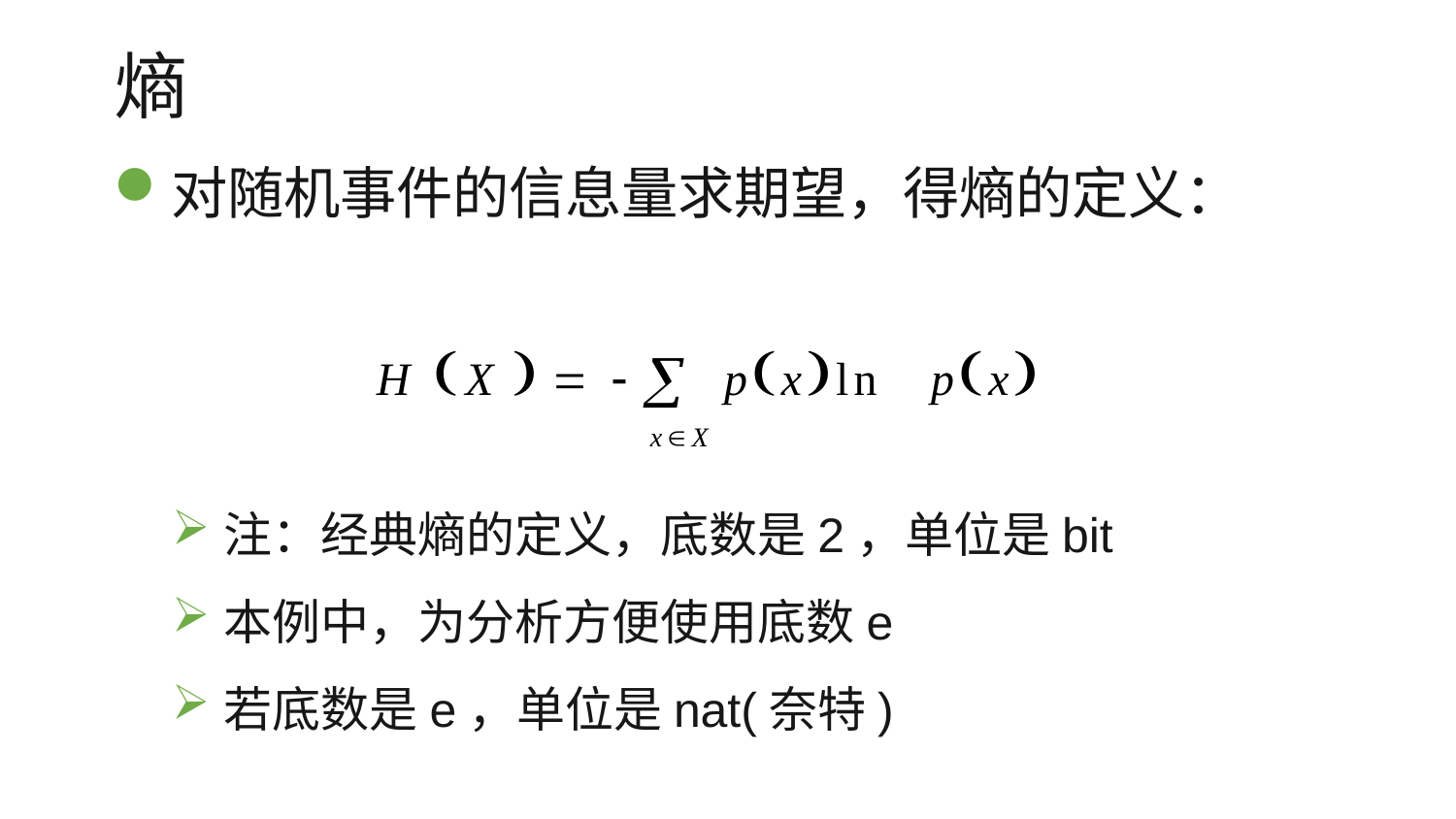

熵
对随机事件的信息量求期望，得熵的定义：
H (X ) = −∑ p(x)ln	p(x)
x∈X

注：经典熵的定义，底数是2，单位是bit
本例中，为分析方便使用底数e
若底数是e，单位是nat(奈特)